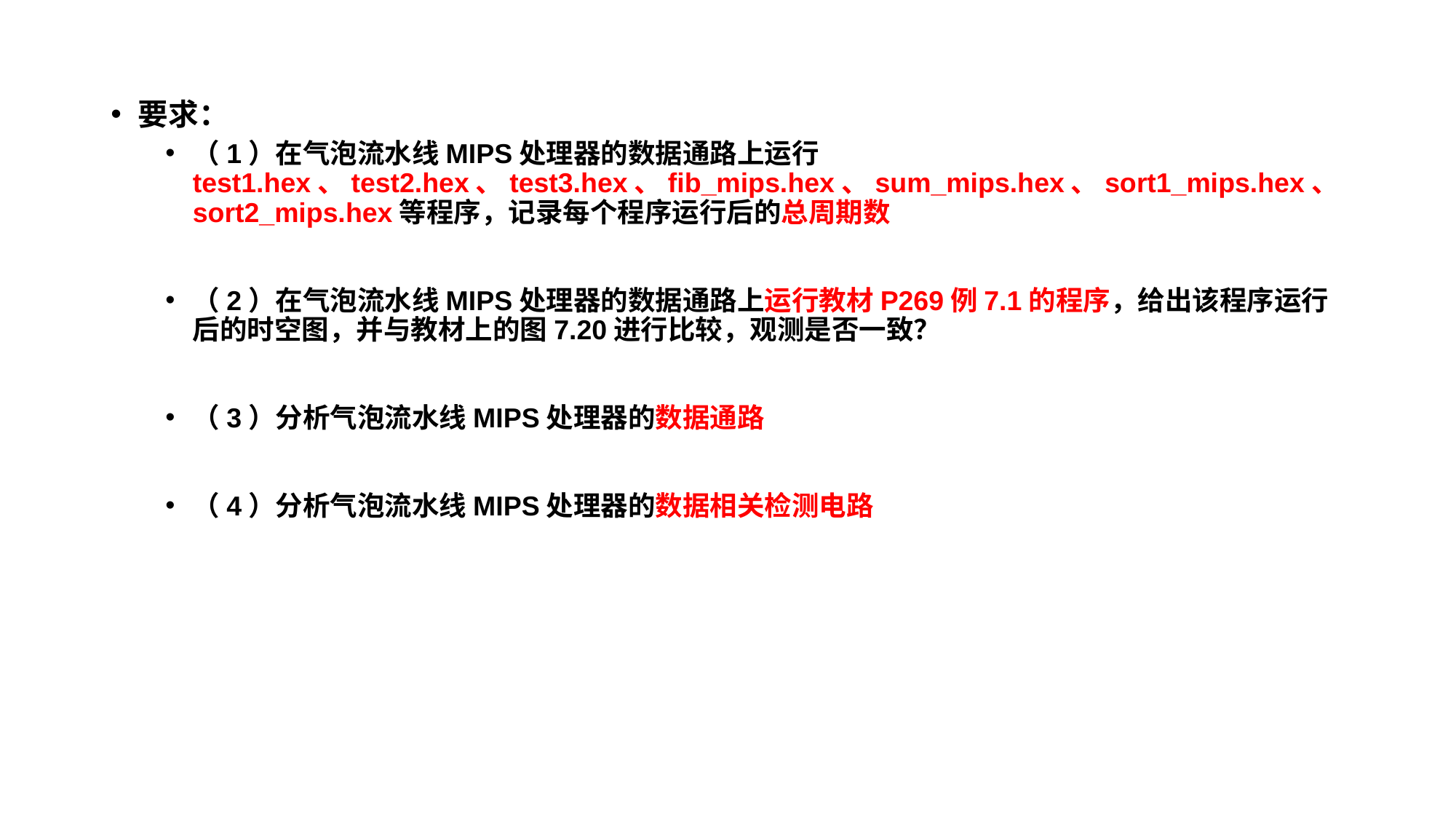

要求：
（1）在气泡流水线MIPS处理器的数据通路上运行test1.hex、test2.hex、test3.hex、fib_mips.hex、sum_mips.hex、sort1_mips.hex、sort2_mips.hex等程序，记录每个程序运行后的总周期数

（2）在气泡流水线MIPS处理器的数据通路上运行教材P269例7.1的程序，给出该程序运行后的时空图，并与教材上的图7.20进行比较，观测是否一致？

（3）分析气泡流水线MIPS处理器的数据通路

（4）分析气泡流水线MIPS处理器的数据相关检测电路